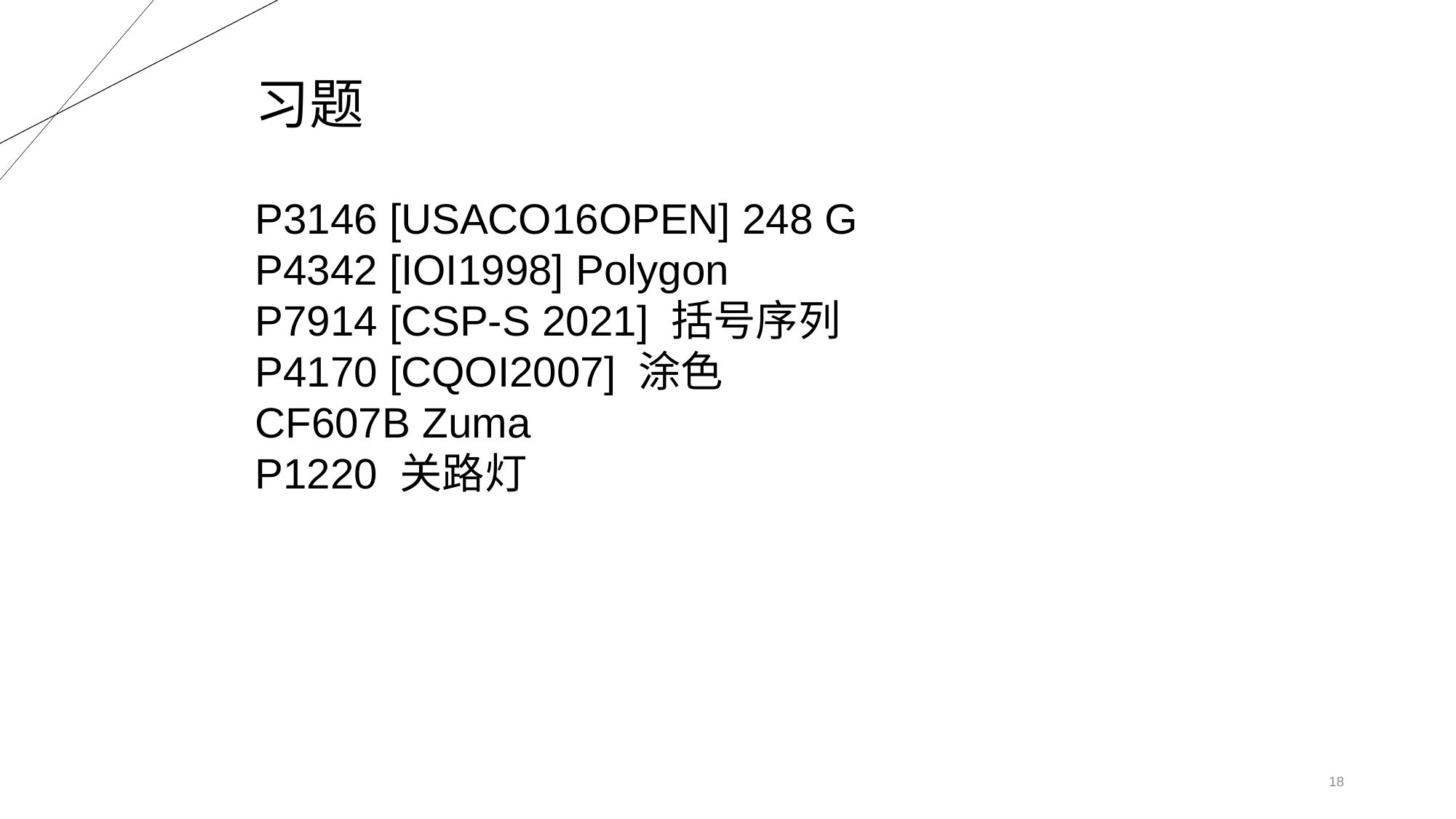

习题
P3146 [USACO16OPEN] 248 G
P4342 [IOI1998] Polygon
P7914 [CSP-S 2021] 括号序列
P4170 [CQOI2007] 涂色
CF607B Zuma
P1220 关路灯
18